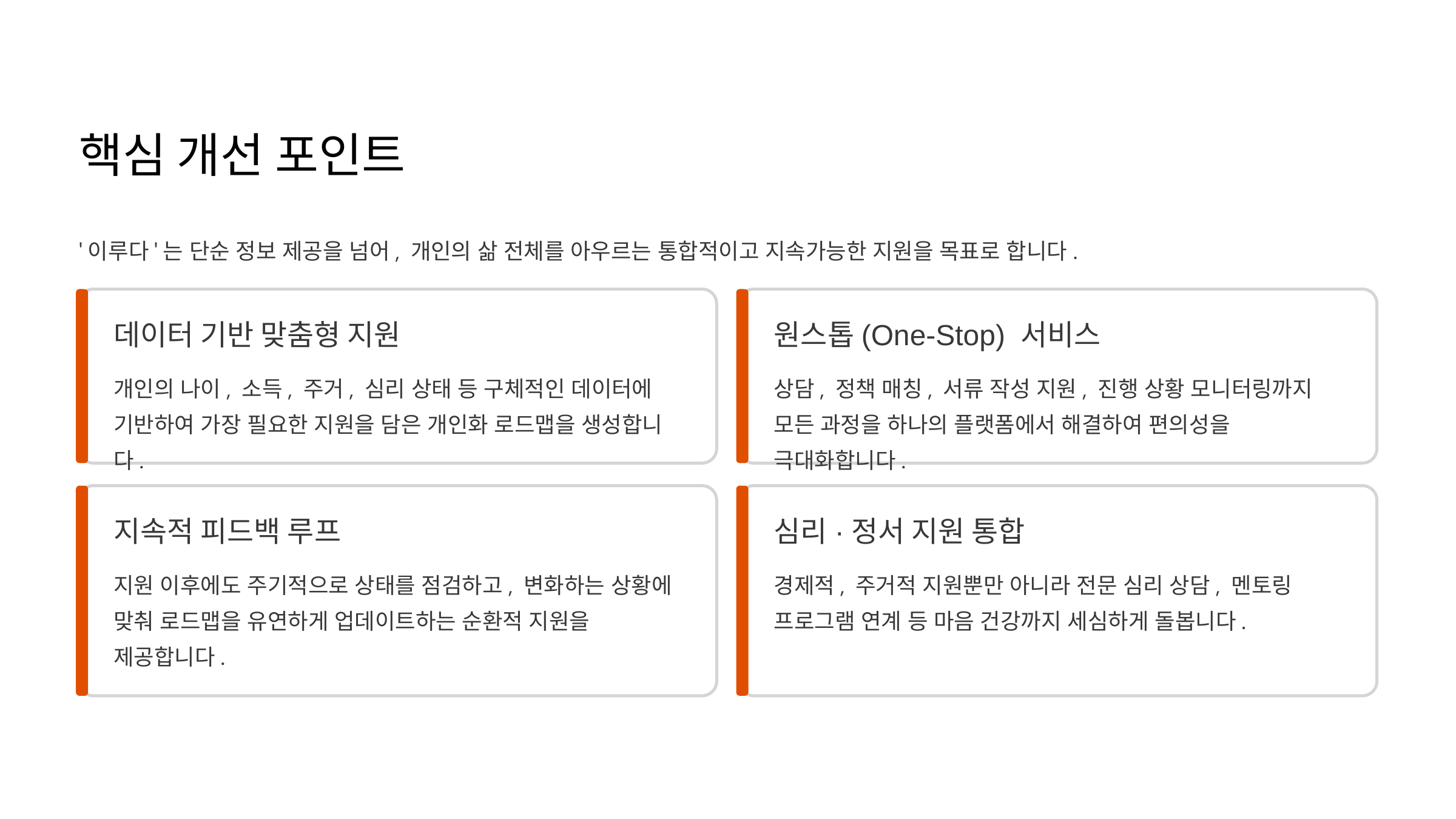

핵심 개선 포인트
'이루다'는 단순 정보 제공을 넘어, 개인의 삶 전체를 아우르는 통합적이고 지속가능한 지원을 목표로 합니다.

데이터 기반 맞춤형 지원
원스톱(One-Stop) 서비스
개인의 나이, 소득, 주거, 심리 상태 등 구체적인 데이터에 기반하여 가장 필요한 지원을 담은 개인화 로드맵을 생성합니다.
상담, 정책 매칭, 서류 작성 지원, 진행 상황 모니터링까지 모든 과정을 하나의 플랫폼에서 해결하여 편의성을 극대화합니다.

지속적 피드백 루프
심리·정서 지원 통합
지원 이후에도 주기적으로 상태를 점검하고, 변화하는 상황에 맞춰 로드맵을 유연하게 업데이트하는 순환적 지원을 제공합니다.
경제적, 주거적 지원뿐만 아니라 전문 심리 상담, 멘토링 프로그램 연계 등 마음 건강까지 세심하게 돌봅니다.